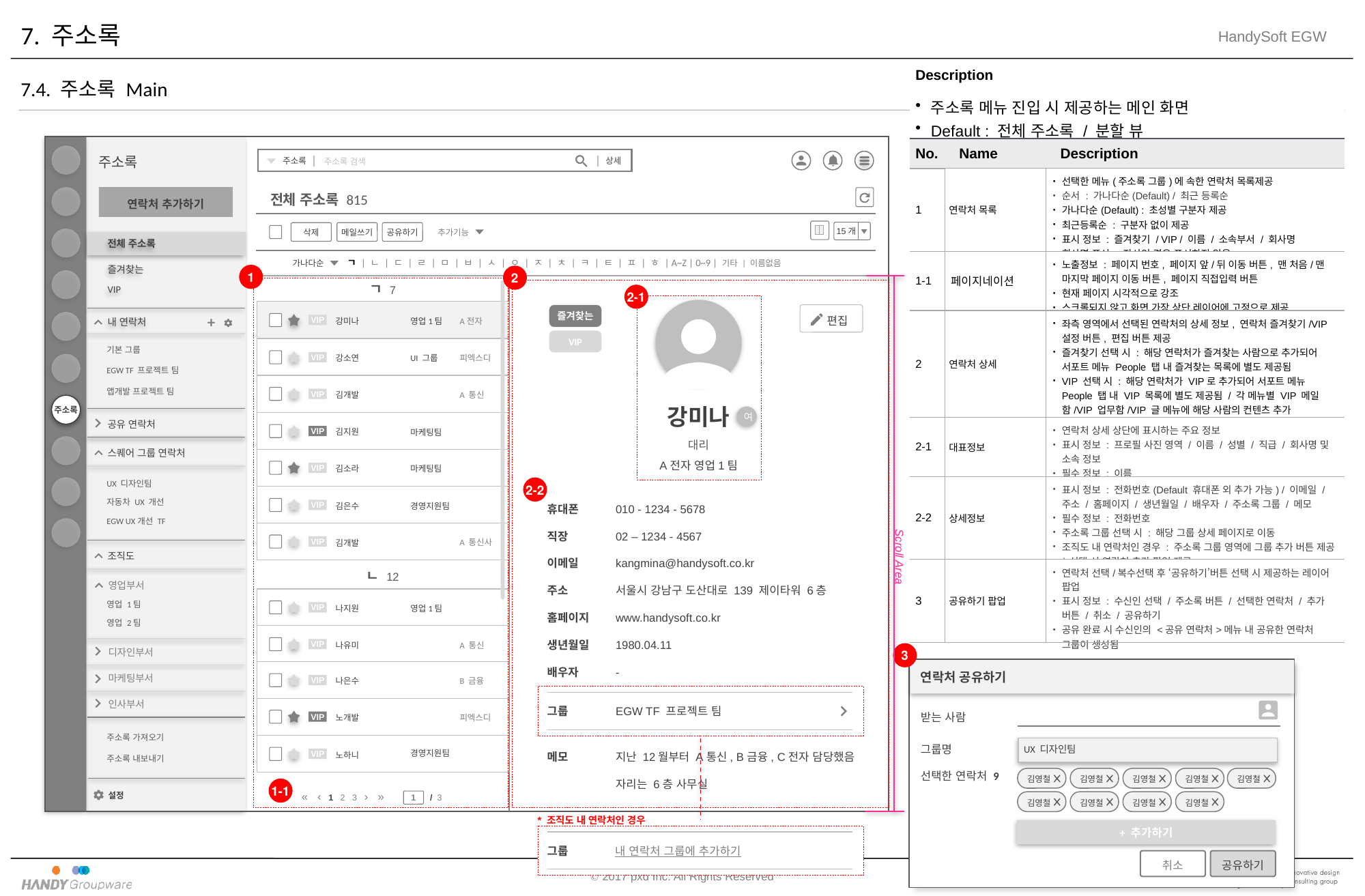

# 7. 주소록
| Description |  |  |
| --- | --- | --- |
| 주소록 메뉴 진입 시 제공하는 메인 화면 Default : 전체 주소록 / 분할 뷰 |  |  |
| No. | Name | Description |
| 1 | 연락처 목록 | 선택한 메뉴(주소록 그룹)에 속한 연락처 목록제공 순서 : 가나다순(Default) / 최근 등록순 가나다순(Default) : 초성별 구분자 제공 최근등록순 : 구분자 없이 제공 표시 정보 : 즐겨찾기 / VIP / 이름 / 소속부서 / 회사명 회사명 표시 : 자사인 경우 표시하지 않음 |
| 1-1 | 페이지네이션 | 노출정보 : 페이지 번호, 페이지 앞/뒤 이동 버튼, 맨 처음/맨 마지막 페이지 이동 버튼, 페이지 직접입력 버튼 현재 페이지 시각적으로 강조 스크롤되지 않고 화면 가장 상단 레이어에 고정으로 제공 |
| 2 | 연락처 상세 | 좌측 영역에서 선택된 연락처의 상세 정보, 연락처 즐겨찾기/VIP 설정 버튼, 편집 버튼 제공 즐겨찾기 선택 시 : 해당 연락처가 즐겨찾는 사람으로 추가되어 서포트 메뉴 People 탭 내 즐겨찾는 목록에 별도 제공됨 VIP 선택 시 : 해당 연락처가 VIP로 추가되어 서포트 메뉴 People 탭 내 VIP 목록에 별도 제공됨 / 각 메뉴별 VIP 메일함/VIP 업무함/VIP 글 메뉴에 해당 사람의 컨텐츠 추가 편집 버튼 선택 시 : 연락처 편집 새창 제공 |
| 2-1 | 대표정보 | 연락처 상세 상단에 표시하는 주요 정보 표시 정보 : 프로필 사진 영역 / 이름 / 성별 / 직급 / 회사명 및 소속 정보 필수 정보 : 이름 |
| 2-2 | 상세정보 | 표시 정보 : 전화번호(Default 휴대폰 외 추가 가능) / 이메일 / 주소 / 홈페이지 / 생년월일 / 배우자 / 주소록 그룹 / 메모 필수 정보 : 전화번호 주소록 그룹 선택 시 : 해당 그룹 상세 페이지로 이동 조직도 내 연락처인 경우 : 주소록 그룹 영역에 그룹 추가 버튼 제공 / 선택 시 연락처 추가 팝업 제공 |
| 3 | 공유하기 팝업 | 연락처 선택/복수선택 후 ‘공유하기’버튼 선택 시 제공하는 레이어 팝업 표시 정보 : 수신인 선택 / 주소록 버튼 / 선택한 연락처 / 추가 버튼 / 취소 / 공유하기 공유 완료 시 수신인의 <공유 연락처>메뉴 내 공유한 연락처 그룹이 생성됨 |
7.4. 주소록 Main

주소록

주소록
상세
주소록 검색

주소록

연락처 추가하기
전체 주소록 815

 15개

삭제
메일쓰기
공유하기

추가기능

전체 주소록
ㄱ | ㄴ | ㄷ | ㄹ | ㅁ | ㅂ | ㅅ | ㅇ | ㅈ | ㅊ | ㅋ | ㅌ | ㅍ | ㅎ | A~Z | 0~9 | 기타 | 이름없음
가나다순

1

즐겨찾는
2

Scroll Area

ㄱ 7
2-1

VIP

   편집

즐겨찾는
+

VIP
내 연락처
강미나
영업1팀
A전자

VIP

기본 그룹

VIP
강소연
UI 그룹
피엑스디
EGW TF 프로젝트 팀

앱개발 프로젝트 팀

VIP
김개발
A 통신
강미나
여

공유 연락처

마케팅팀

VIP
김지원

대리
스퀘어 그룹 연락처

마케팅팀
A전자 영업1팀

VIP
김소라
2-2

UX 디자인팀

휴대폰
직장
이메일
주소
홈페이지
생년월일
배우자
010 - 1234 - 5678
02 – 1234 - 4567
kangmina@handysoft.co.kr
서울시 강남구 도산대로 139 제이타워 6층
www.handysoft.co.kr
1980.04.11
-
자동차 UX 개선

VIP
김은수
경영지원팀
EGW UX개선 TF

VIP
A 통신사
김개발
조직도

ㄴ 12
영업부서

영업 1팀

VIP
영업1팀
나지원
영업 2팀

VIP
나유미
A 통신
3

디자인부서

연락처 공유하기
마케팅부서

VIP
나은수
B 금융

인사부서

그룹
EGW TF 프로젝트 팀

받는 사람

VIP
노개발
피엑스디
주소록 가져오기

메모
지난 12월부터 A통신, B금융, C전자 담당했음
자리는 6층 사무실

그룹명
UX 디자인팀

경영지원팀
VIP
노하니
주소록 내보내기
  김영철

  김영철

  김영철

  김영철

  김영철

선택한 연락처 9
1-1

설정
/  3
«   ‹   1   2   3   ›   »
1

  김영철

  김영철

  김영철

  김영철

* 조직도 내 연락처인 경우
+ 추가하기

그룹
내 연락처 그룹에 추가하기
취소
공유하기